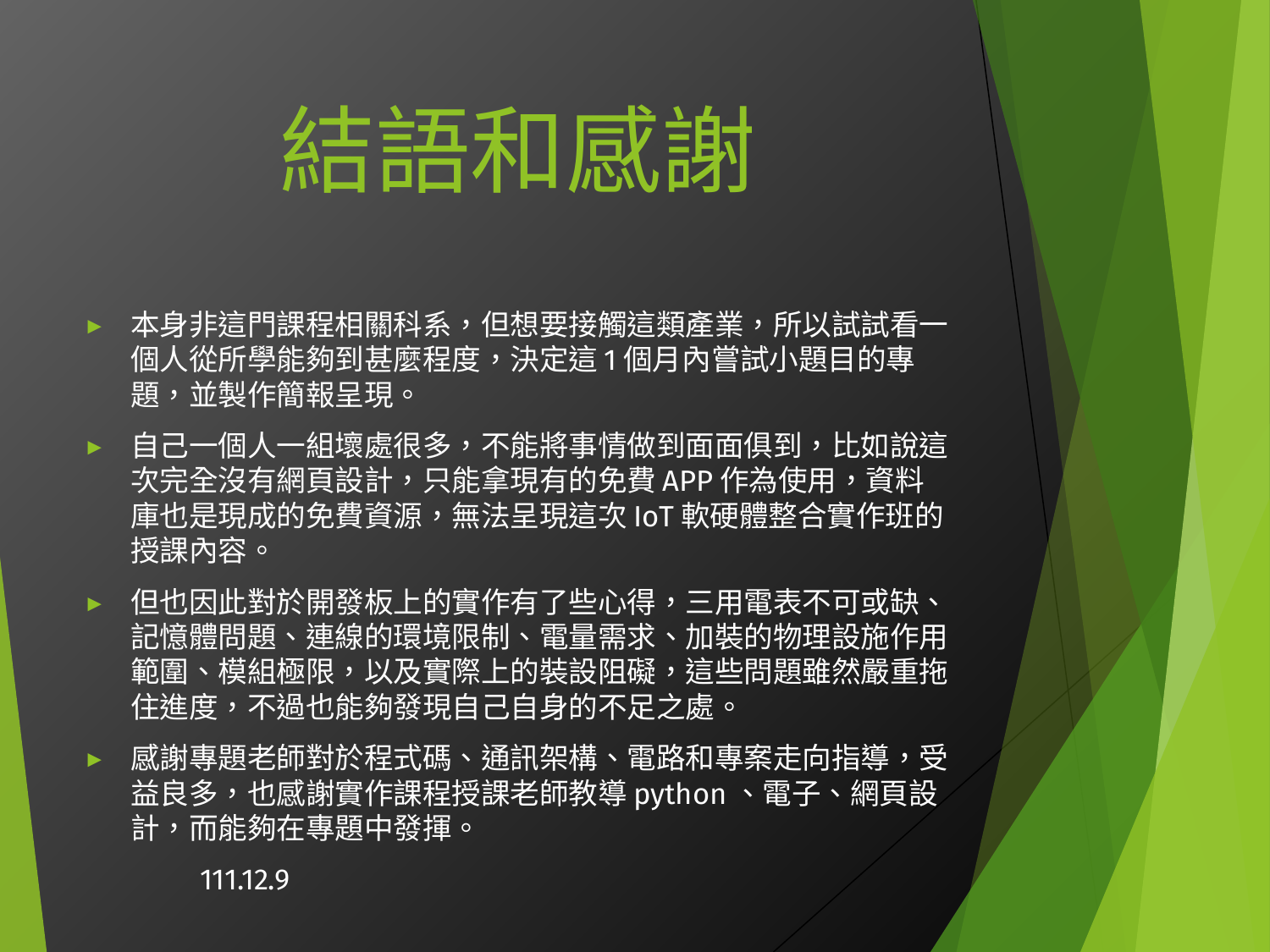

# 結語和感謝
本身非這門課程相關科系，但想要接觸這類產業，所以試試看一個人從所學能夠到甚麼程度，決定這1個月內嘗試小題目的專題，並製作簡報呈現。
自己一個人一組壞處很多，不能將事情做到面面俱到，比如說這次完全沒有網頁設計，只能拿現有的免費APP作為使用，資料庫也是現成的免費資源，無法呈現這次IoT軟硬體整合實作班的授課內容。
但也因此對於開發板上的實作有了些心得，三用電表不可或缺、記憶體問題、連線的環境限制、電量需求、加裝的物理設施作用範圍、模組極限，以及實際上的裝設阻礙，這些問題雖然嚴重拖住進度，不過也能夠發現自己自身的不足之處。
感謝專題老師對於程式碼、通訊架構、電路和專案走向指導，受益良多，也感謝實作課程授課老師教導python、電子、網頁設計，而能夠在專題中發揮。
												111.12.9